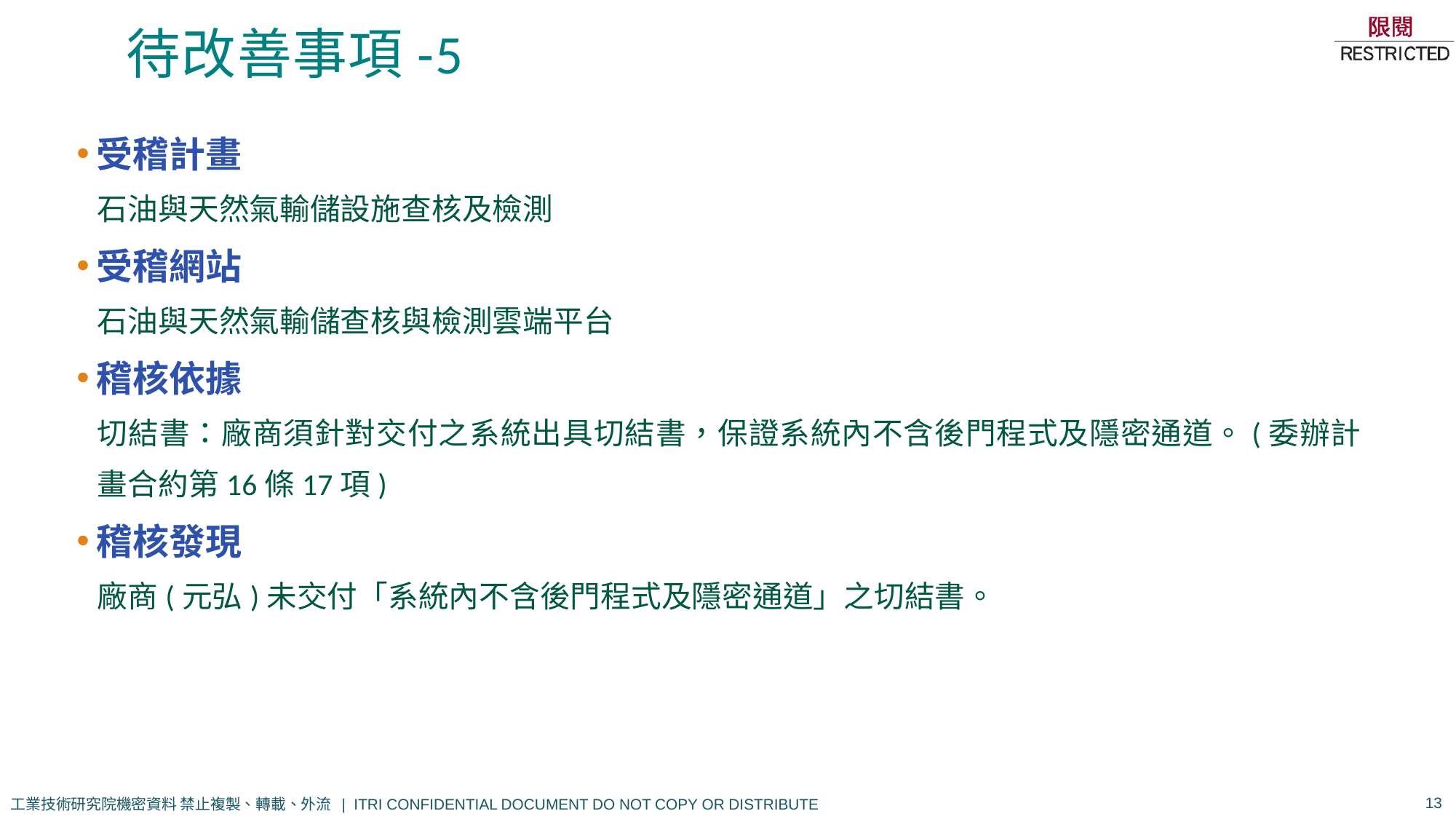

# 待改善事項-5
受稽計畫
石油與天然氣輸儲設施查核及檢測
受稽網站
石油與天然氣輸儲查核與檢測雲端平台
稽核依據
切結書：廠商須針對交付之系統出具切結書，保證系統內不含後門程式及隱密通道。(委辦計畫合約第16條17項)
稽核發現
廠商(元弘)未交付「系統內不含後門程式及隱密通道」之切結書。
13